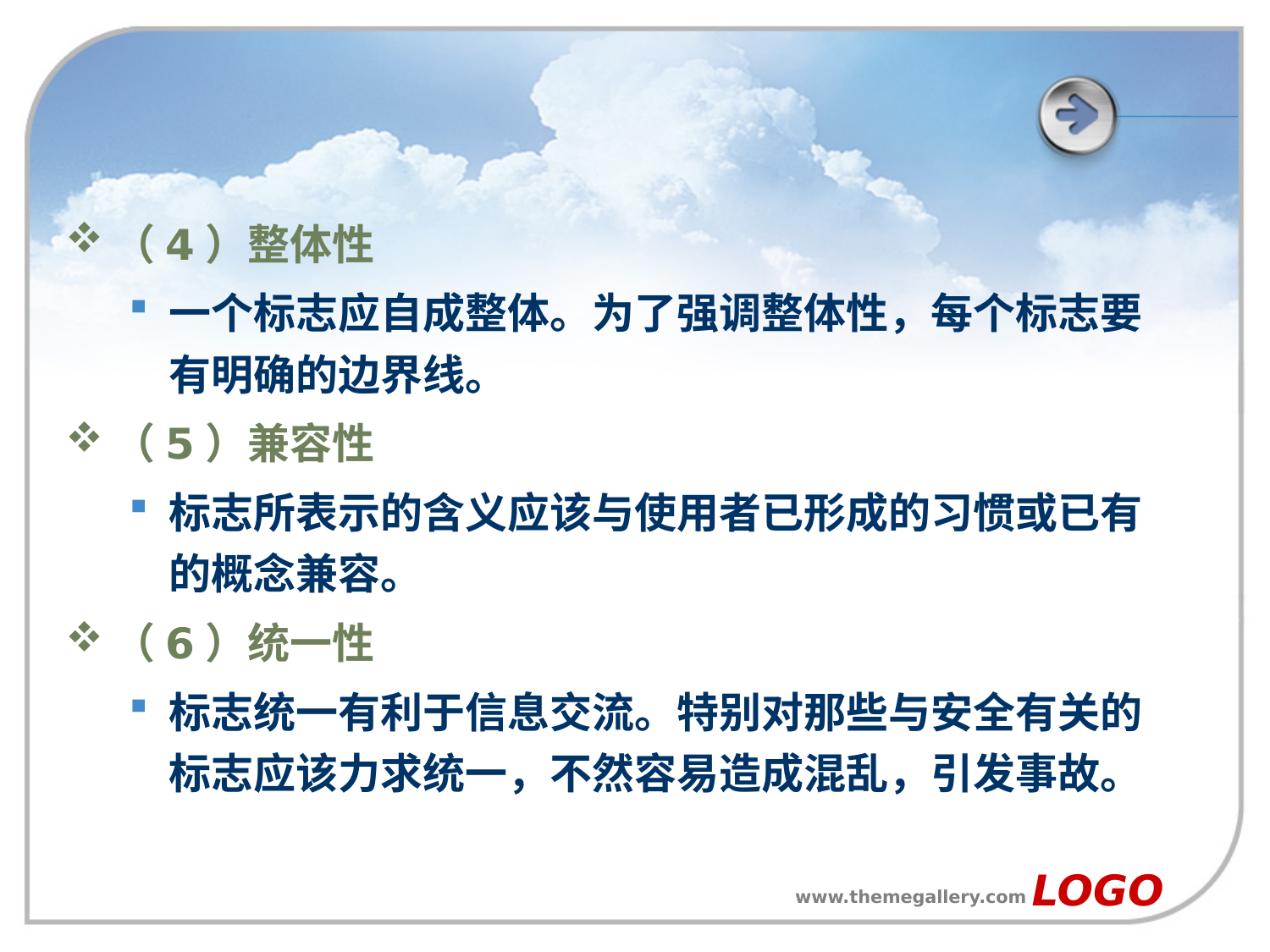

#
（4）整体性
一个标志应自成整体。为了强调整体性，每个标志要有明确的边界线。
（5）兼容性
标志所表示的含义应该与使用者已形成的习惯或已有的概念兼容。
（6）统一性
标志统一有利于信息交流。特别对那些与安全有关的标志应该力求统一，不然容易造成混乱，引发事故。
LOGO
www.themegallery.com